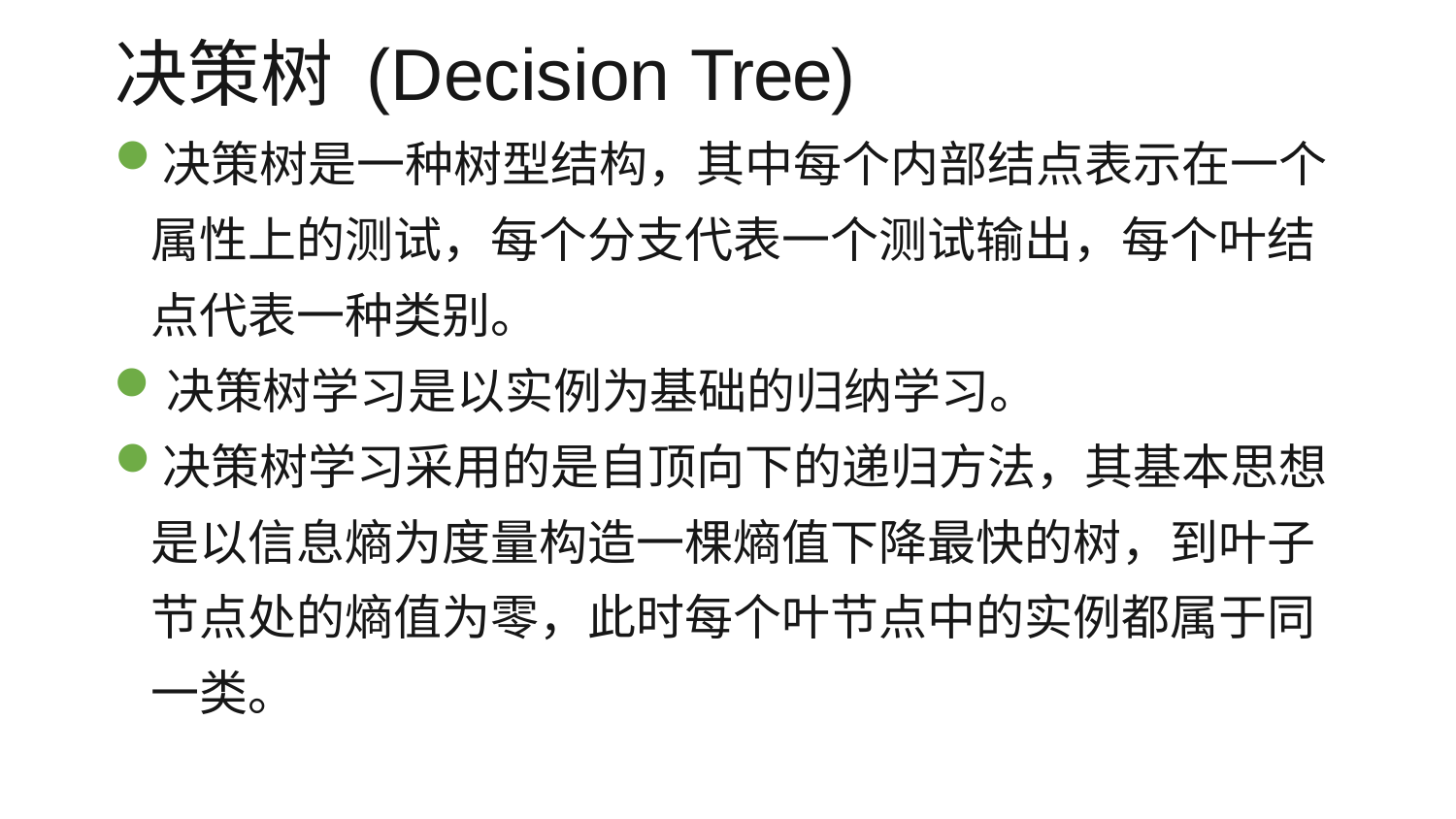

# 决策树 (Decision Tree)
决策树是一种树型结构，其中每个内部结点表示在一个 属性上的测试，每个分支代表一个测试输出，每个叶结 点代表一种类别。
决策树学习是以实例为基础的归纳学习。
决策树学习采用的是自顶向下的递归方法，其基本思想 是以信息熵为度量构造一棵熵值下降最快的树，到叶子 节点处的熵值为零，此时每个叶节点中的实例都属于同 一类。